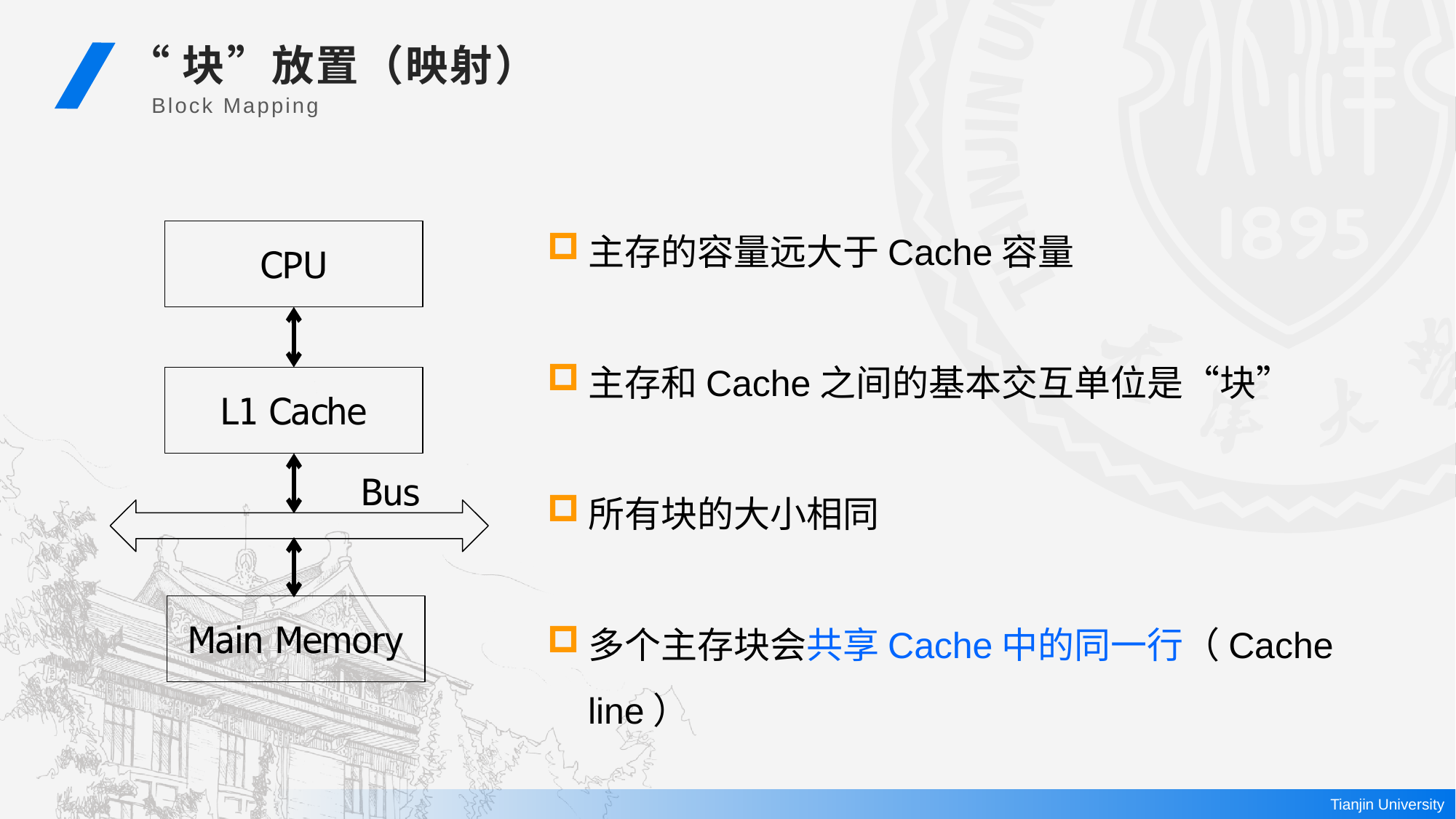

“块”放置（映射）
  Block Mapping
主存的容量远大于Cache容量

主存和Cache之间的基本交互单位是“块”

所有块的大小相同

多个主存块会共享Cache中的同一行（Cache line）
CPU
L1 Cache
Bus

Main Memory